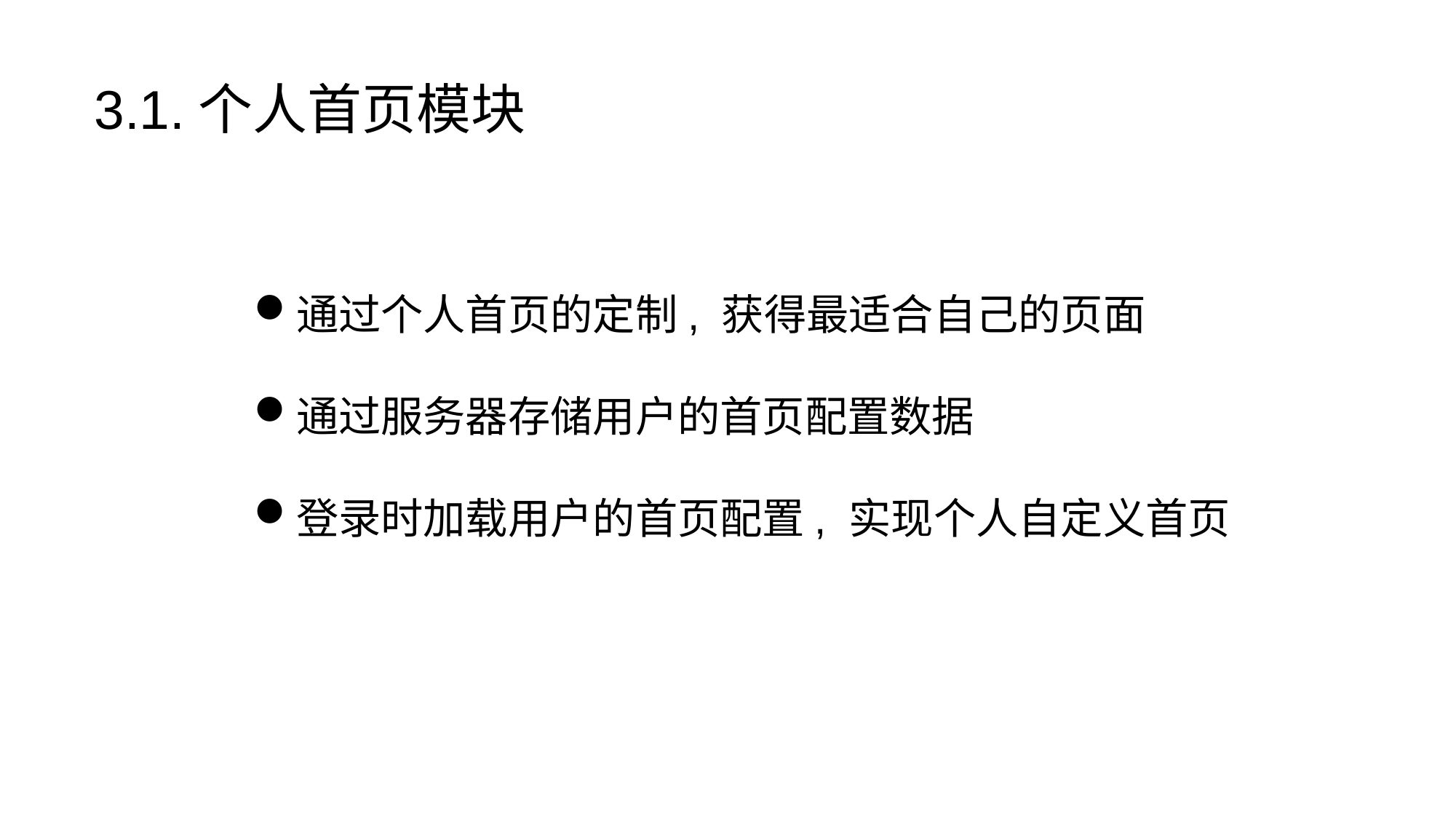

# 3.1.个人首页模块
通过个人首页的定制, 获得最适合自己的页面

通过服务器存储用户的首页配置数据

登录时加载用户的首页配置, 实现个人自定义首页